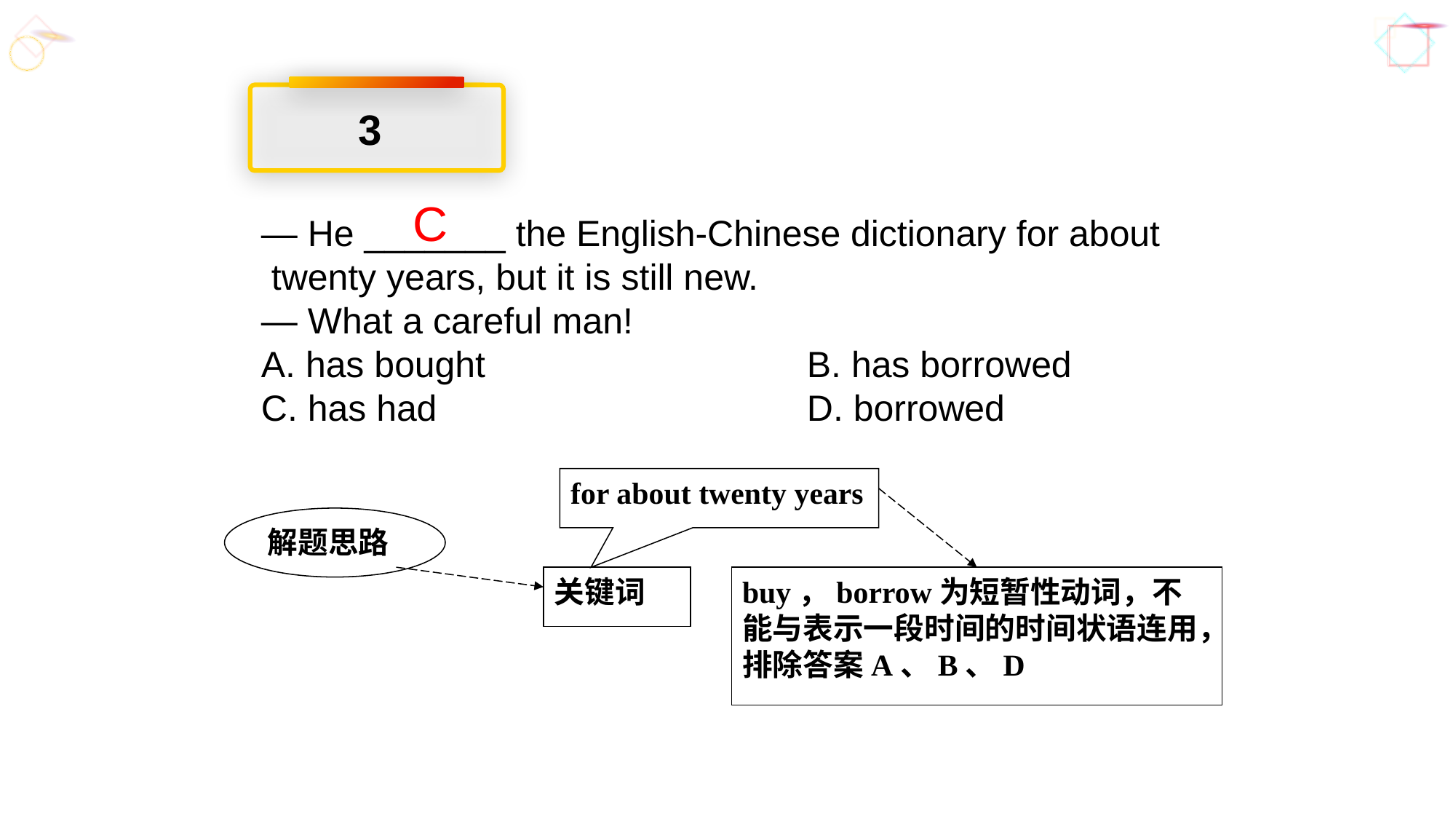

3

C
— He _______ the English-Chinese dictionary for about
 twenty years, but it is still new.
— What a careful man!
A. has bought			B. has borrowed
C. has had				D. borrowed
for about twenty years

解题思路

关键词
buy，borrow为短暂性动词，不能与表示一段时间的时间状语连用，排除答案A、B、D